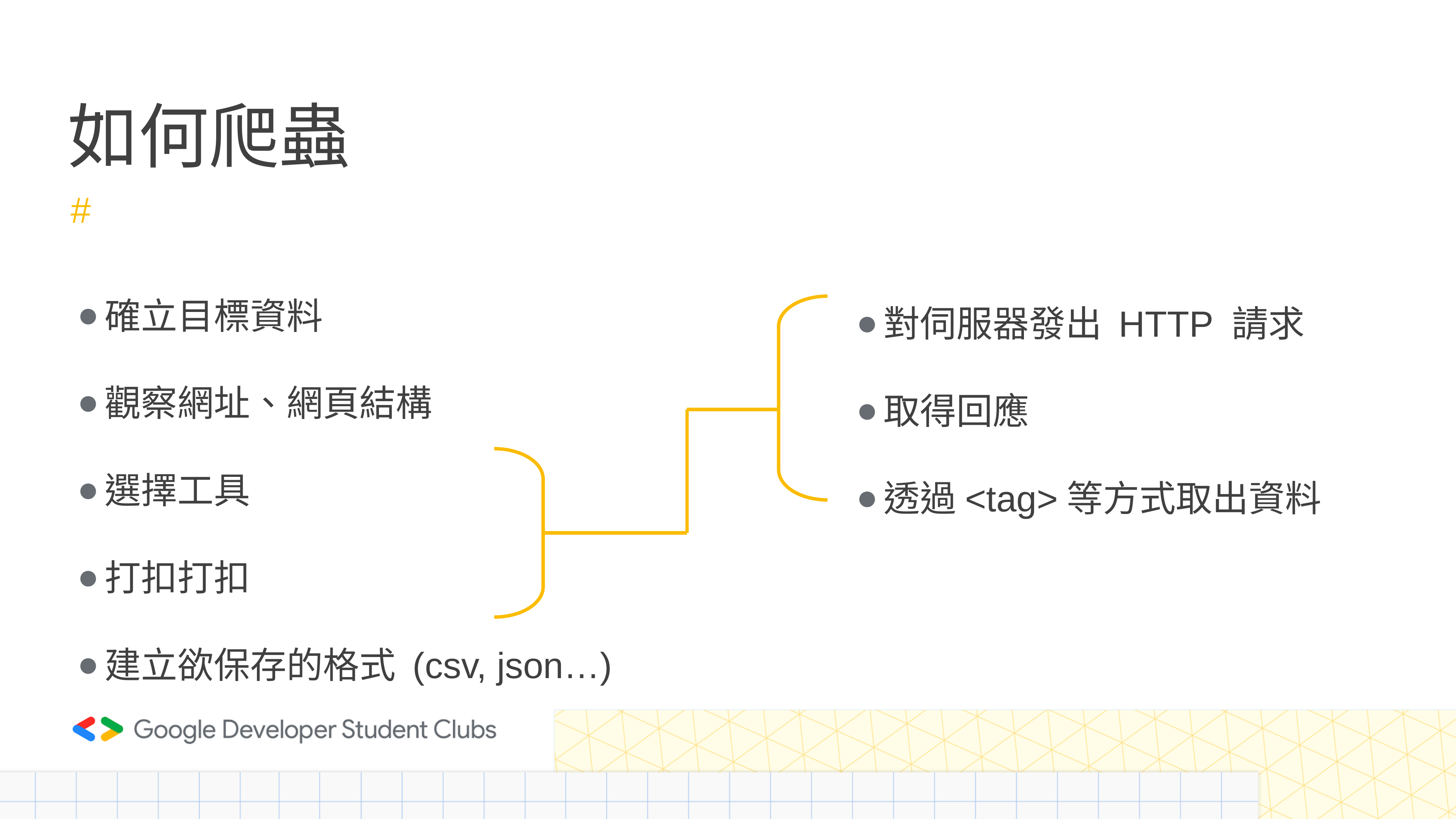

# 如何爬蟲
#
確立目標資料
觀察網址、網頁結構
選擇工具
打扣打扣
建立欲保存的格式 (csv, json…)
對伺服器發出 HTTP 請求
取得回應
透過<tag>等方式取出資料